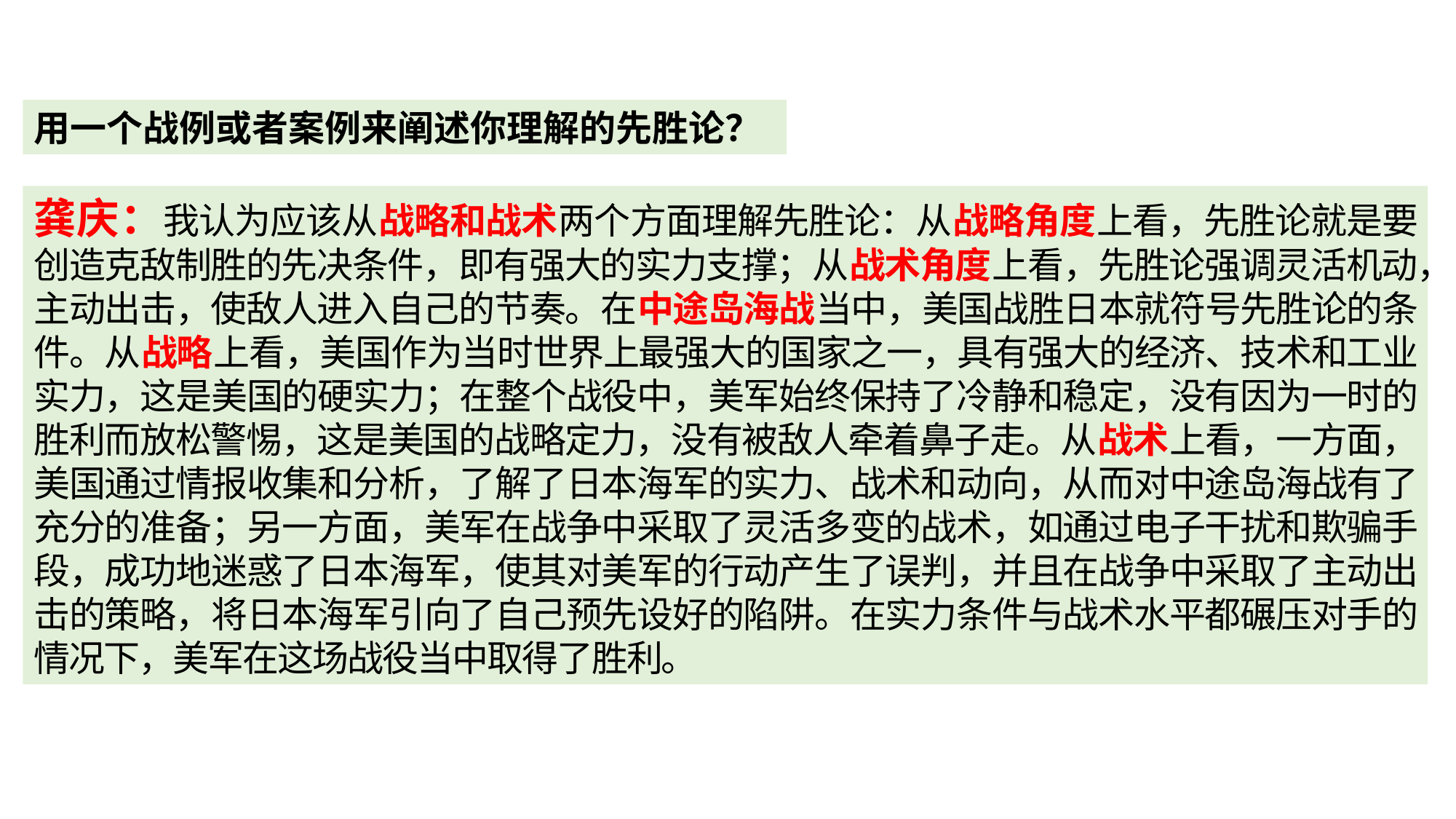

用一个战例或者案例来阐述你理解的先胜论？
龚庆：我认为应该从战略和战术两个方面理解先胜论：从战略角度上看，先胜论就是要创造克敌制胜的先决条件，即有强大的实力支撑；从战术角度上看，先胜论强调灵活机动，主动出击，使敌人进入自己的节奏。在中途岛海战当中，美国战胜日本就符号先胜论的条件。从战略上看，美国作为当时世界上最强大的国家之一，具有强大的经济、技术和工业实力，这是美国的硬实力；在整个战役中，美军始终保持了冷静和稳定，没有因为一时的胜利而放松警惕，这是美国的战略定力，没有被敌人牵着鼻子走。从战术上看，一方面，美国通过情报收集和分析，了解了日本海军的实力、战术和动向，从而对中途岛海战有了充分的准备；另一方面，美军在战争中采取了灵活多变的战术，如通过电子干扰和欺骗手段，成功地迷惑了日本海军，使其对美军的行动产生了误判，并且在战争中采取了主动出击的策略，将日本海军引向了自己预先设好的陷阱。在实力条件与战术水平都碾压对手的情况下，美军在这场战役当中取得了胜利。